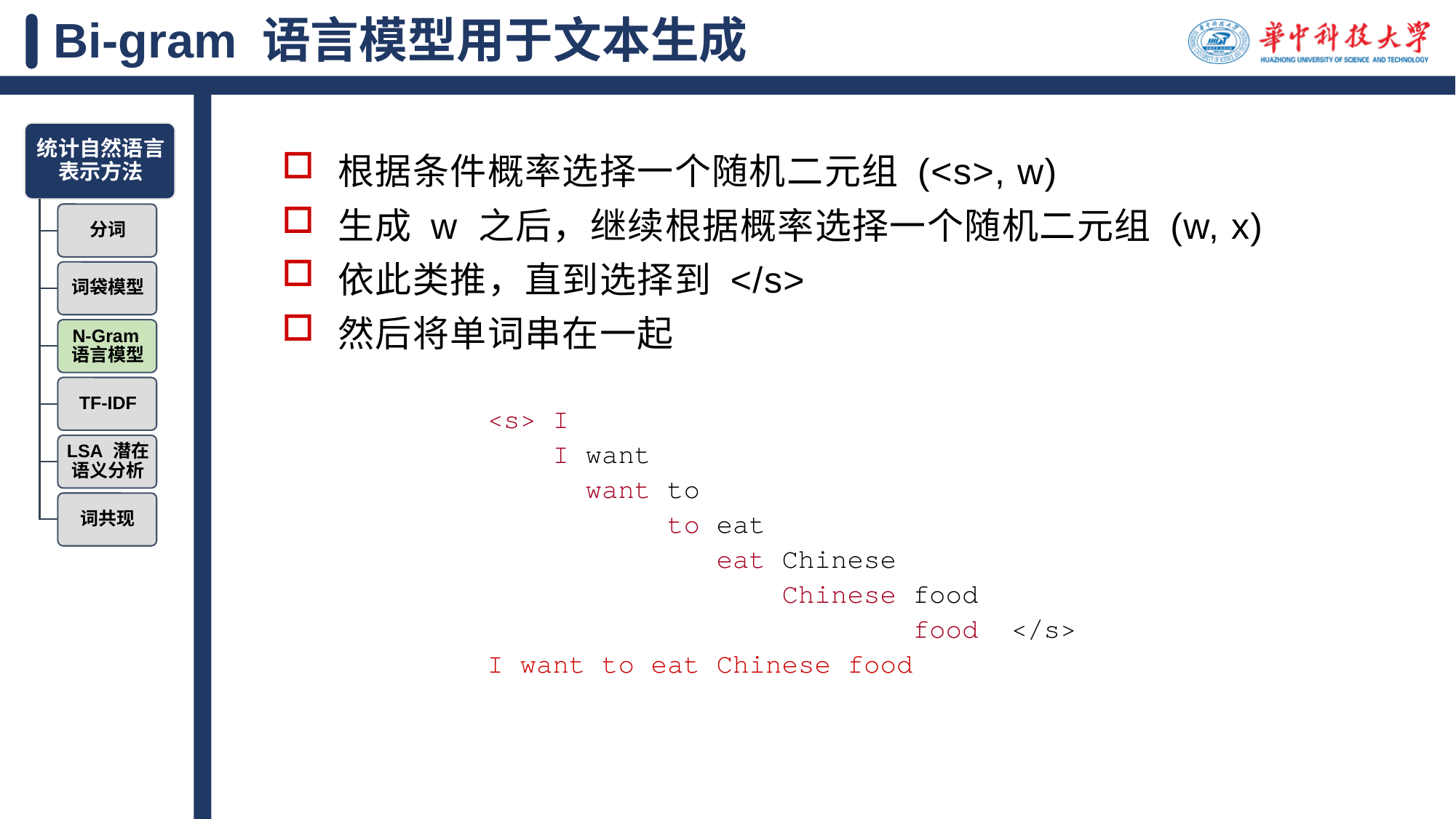

# Bi-gram 语言模型用于文本生成
统计自然语言表示方法
分词
词袋模型
N-Gram语言模型
TF-IDF
LSA 潜在语义分析
词共现
根据条件概率选择一个随机二元组 (<s>, w)
生成 w 之后，继续根据概率选择一个随机二元组 (w, x)
依此类推，直到选择到 </s>
然后将单词串在一起
<s> I
    I want
      want to
           to eat
              eat Chinese
                  Chinese food
                          food  </s>
I want to eat Chinese food